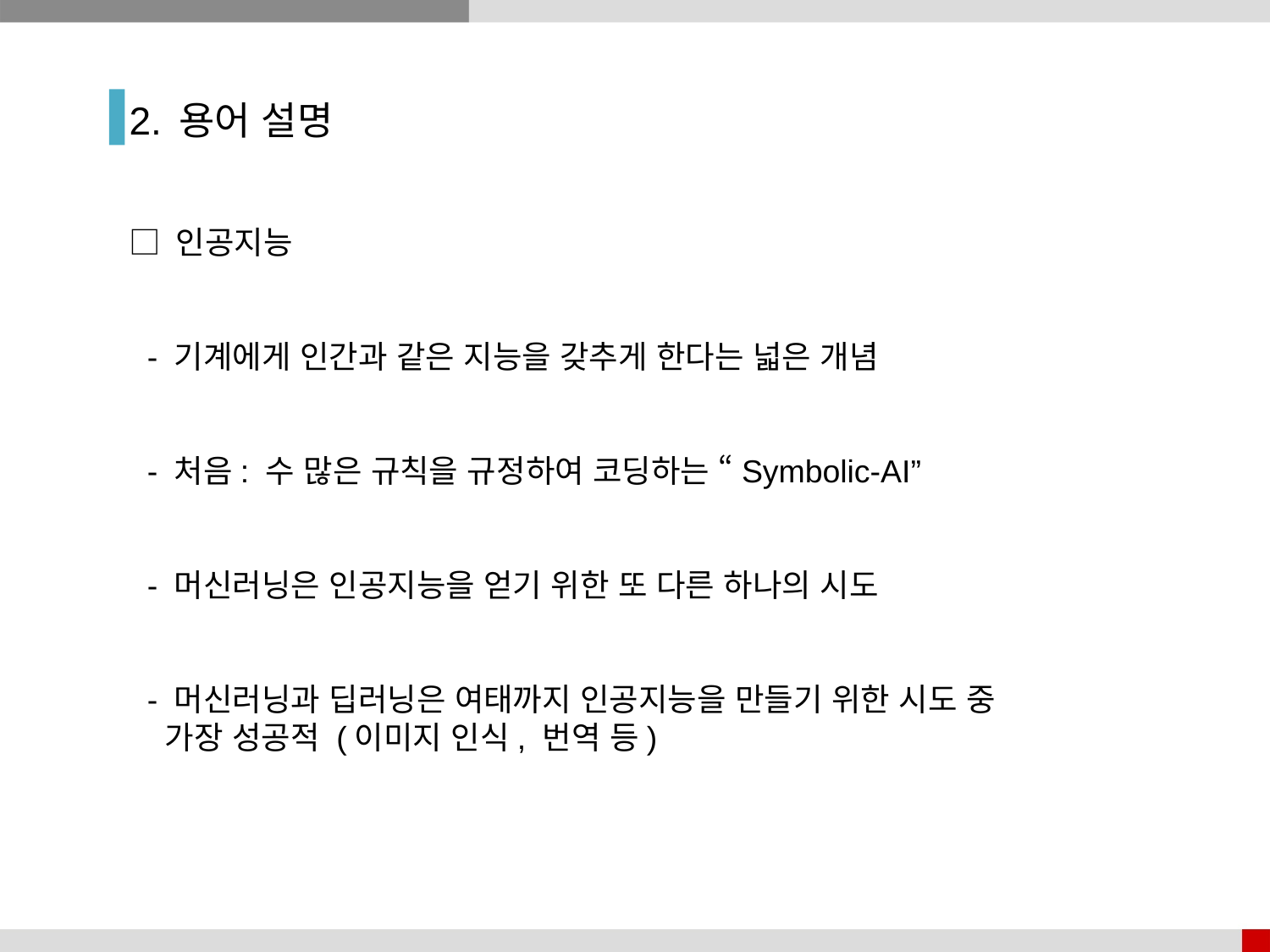

2. 용어 설명

□ 인공지능

  - 기계에게 인간과 같은 지능을 갖추게 한다는 넓은 개념

  - 처음: 수 많은 규칙을 규정하여 코딩하는 “Symbolic-AI”

  - 머신러닝은 인공지능을 얻기 위한 또 다른 하나의 시도

  - 머신러닝과 딥러닝은 여태까지 인공지능을 만들기 위한 시도 중
    가장 성공적 (이미지 인식, 번역 등)